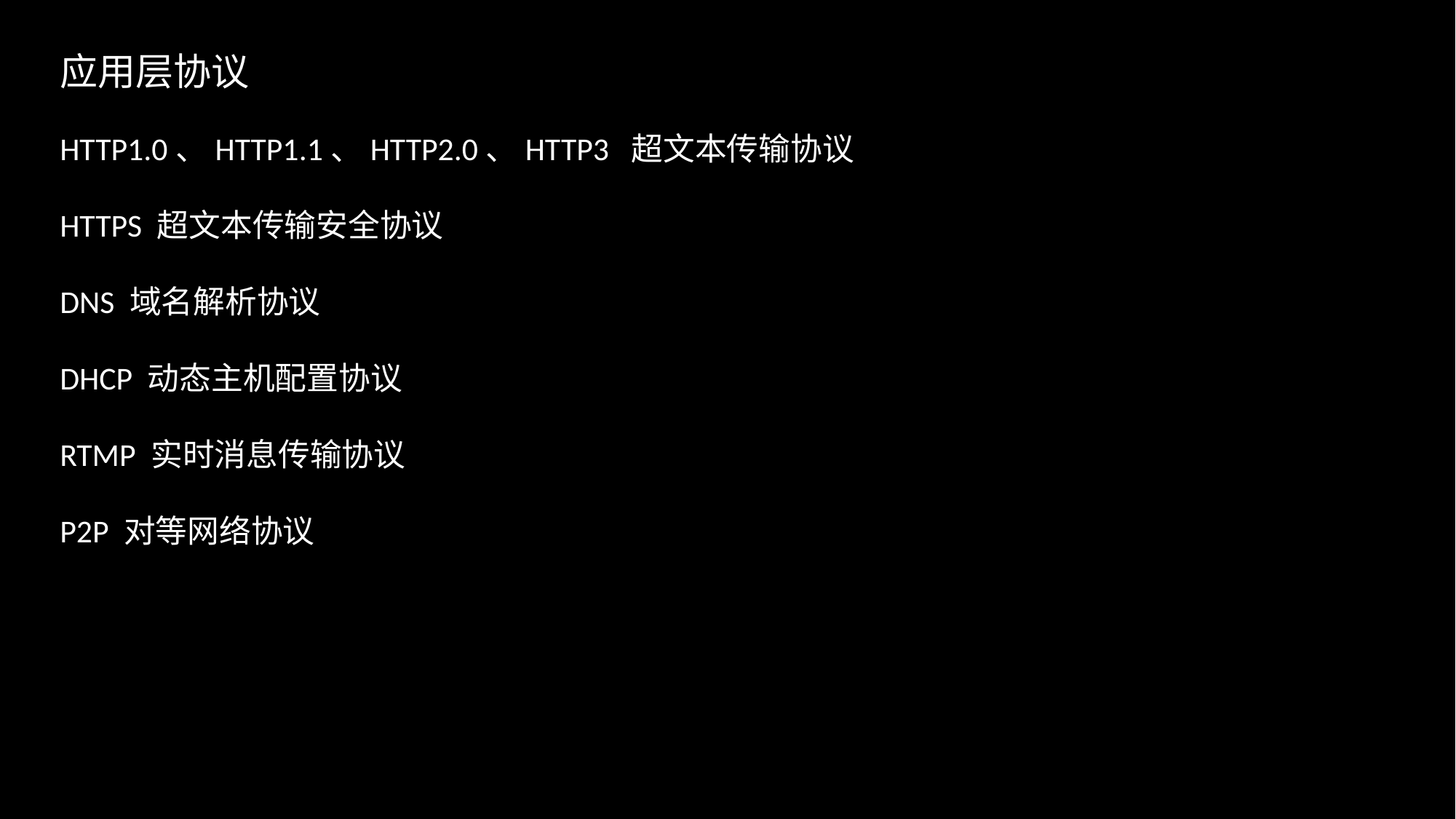

应用层协议
HTTP1.0、HTTP1.1、HTTP2.0、HTTP3  超文本传输协议

HTTPS 超文本传输安全协议

DNS 域名解析协议

DHCP 动态主机配置协议

RTMP 实时消息传输协议

P2P 对等网络协议